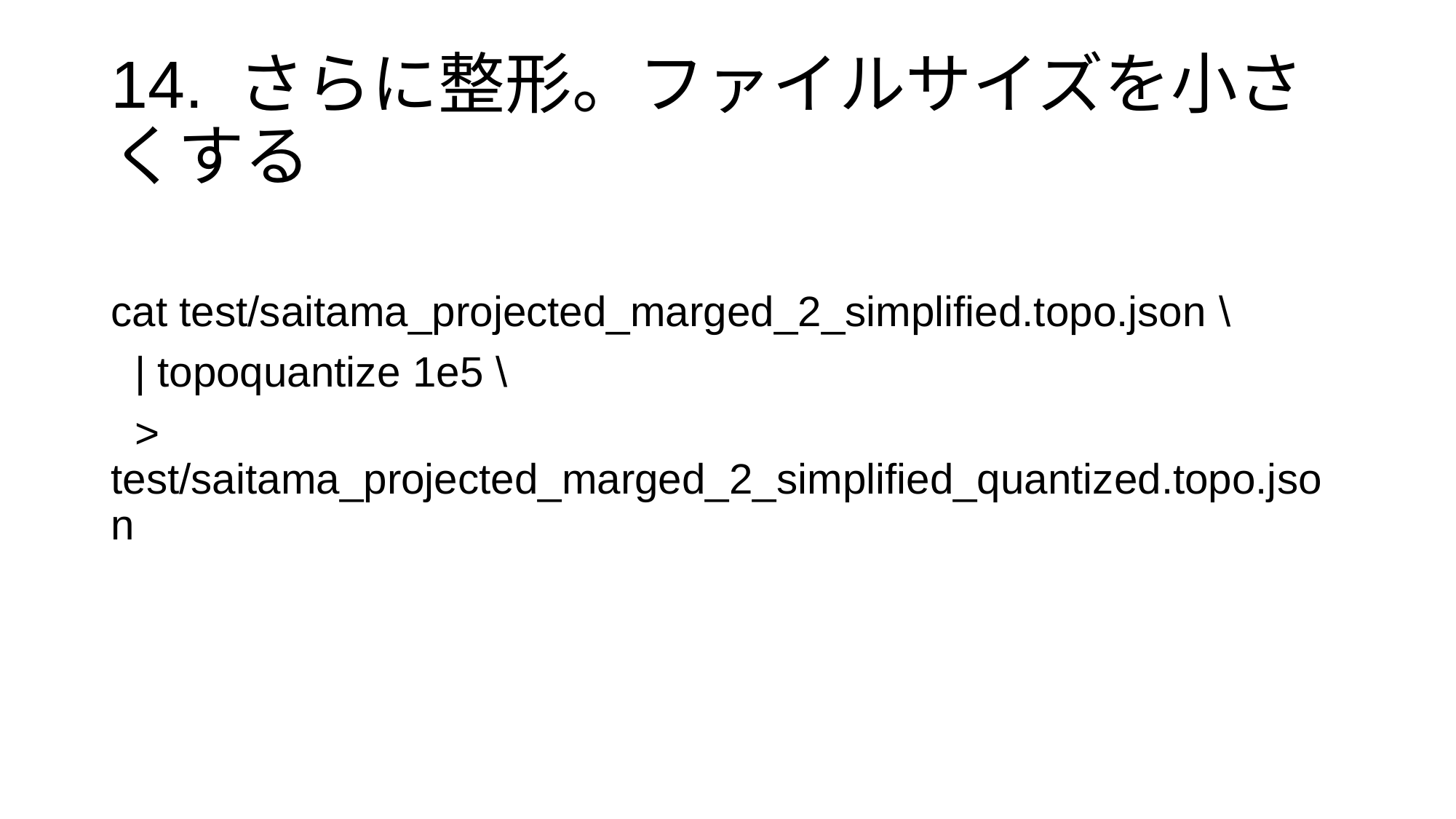

# 14. さらに整形。ファイルサイズを小さくする

cat test/saitama_projected_marged_2_simplified.topo.json \
  | topoquantize 1e5 \
  > test/saitama_projected_marged_2_simplified_quantized.topo.json